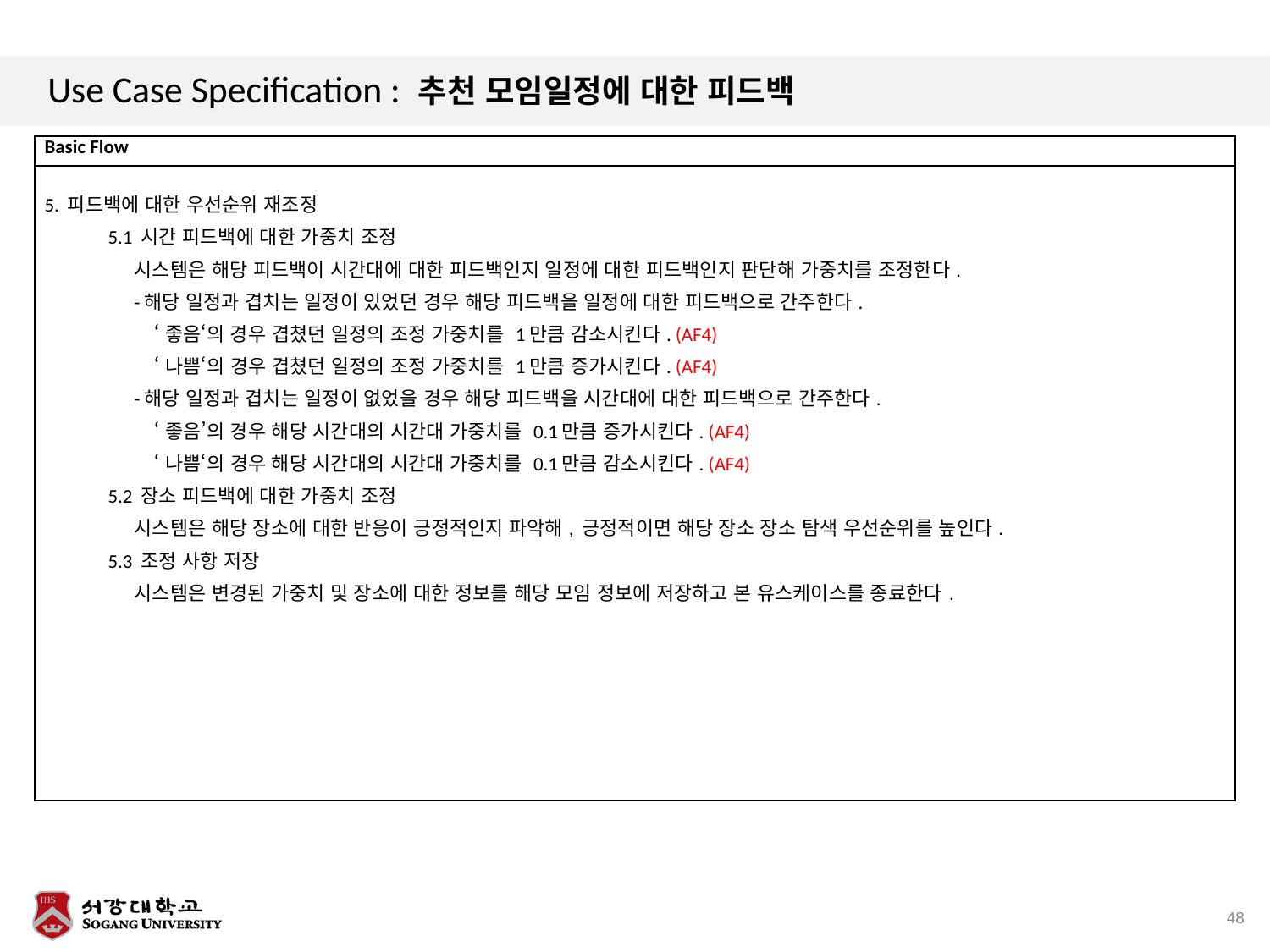

# Use Case Specification : 추천 모임일정에 대한 피드백
| Basic Flow |
| --- |
| 5. 피드백에 대한 우선순위 재조정 5.1 시간 피드백에 대한 가중치 조정 시스템은 해당 피드백이 시간대에 대한 피드백인지 일정에 대한 피드백인지 판단해 가중치를 조정한다. -해당 일정과 겹치는 일정이 있었던 경우 해당 피드백을 일정에 대한 피드백으로 간주한다. ‘좋음‘의 경우 겹쳤던 일정의 조정 가중치를 1만큼 감소시킨다. (AF4) ‘나쁨‘의 경우 겹쳤던 일정의 조정 가중치를 1만큼 증가시킨다. (AF4) -해당 일정과 겹치는 일정이 없었을 경우 해당 피드백을 시간대에 대한 피드백으로 간주한다. ‘좋음’의 경우 해당 시간대의 시간대 가중치를 0.1만큼 증가시킨다. (AF4) ‘나쁨‘의 경우 해당 시간대의 시간대 가중치를 0.1만큼 감소시킨다. (AF4) 5.2 장소 피드백에 대한 가중치 조정 시스템은 해당 장소에 대한 반응이 긍정적인지 파악해, 긍정적이면 해당 장소 장소 탐색 우선순위를 높인다. 5.3 조정 사항 저장 시스템은 변경된 가중치 및 장소에 대한 정보를 해당 모임 정보에 저장하고 본 유스케이스를 종료한다. |
48